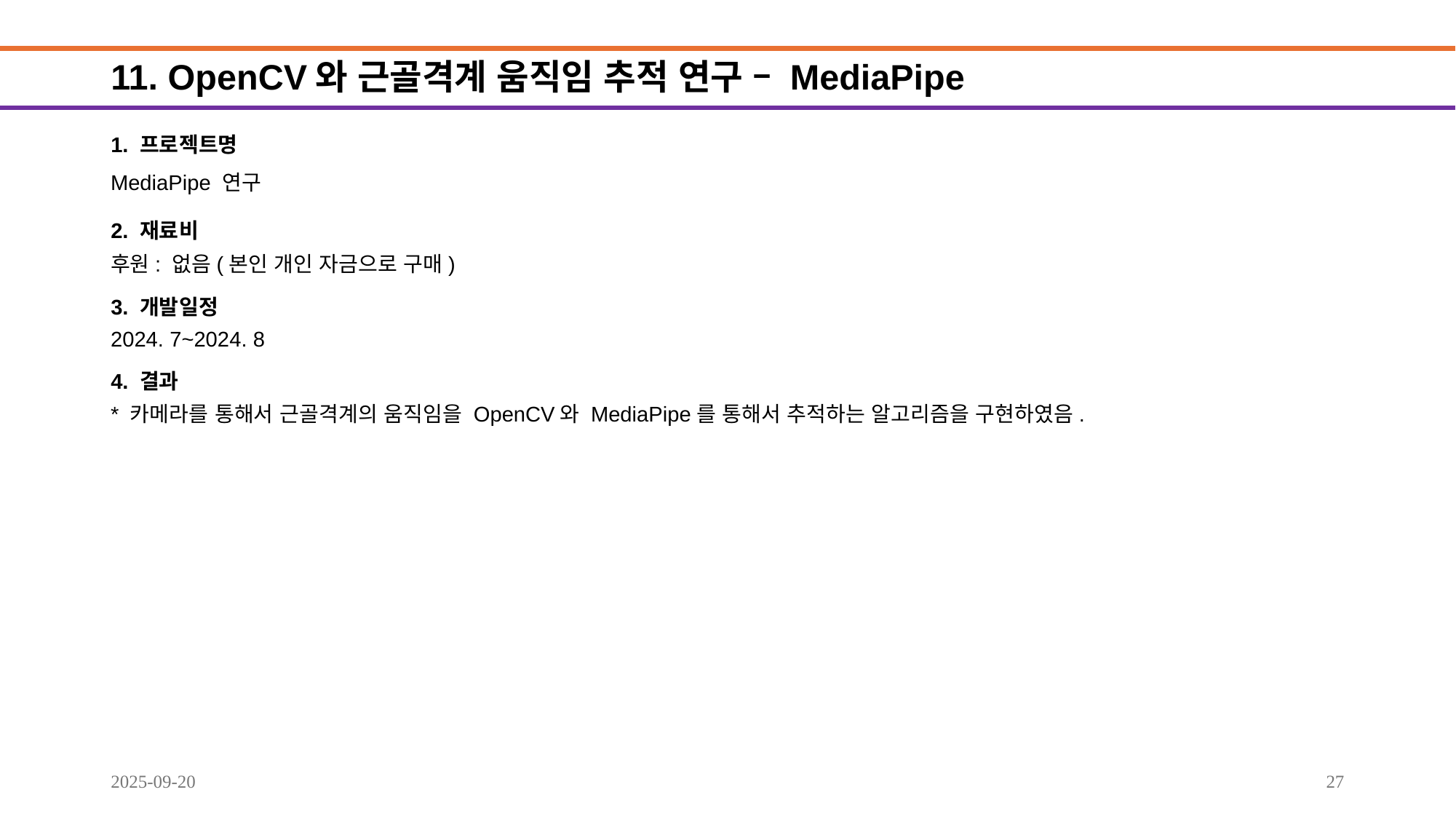

# 11. OpenCV와 근골격계 움직임 추적 연구 – MediaPipe
1. 프로젝트명
MediaPipe 연구
2. 재료비
후원: 없음(본인 개인 자금으로 구매)
3. 개발일정
2024. 7~2024. 8
4. 결과
* 카메라를 통해서 근골격계의 움직임을 OpenCV와 MediaPipe를 통해서 추적하는 알고리즘을 구현하였음.
2025-09-20
27